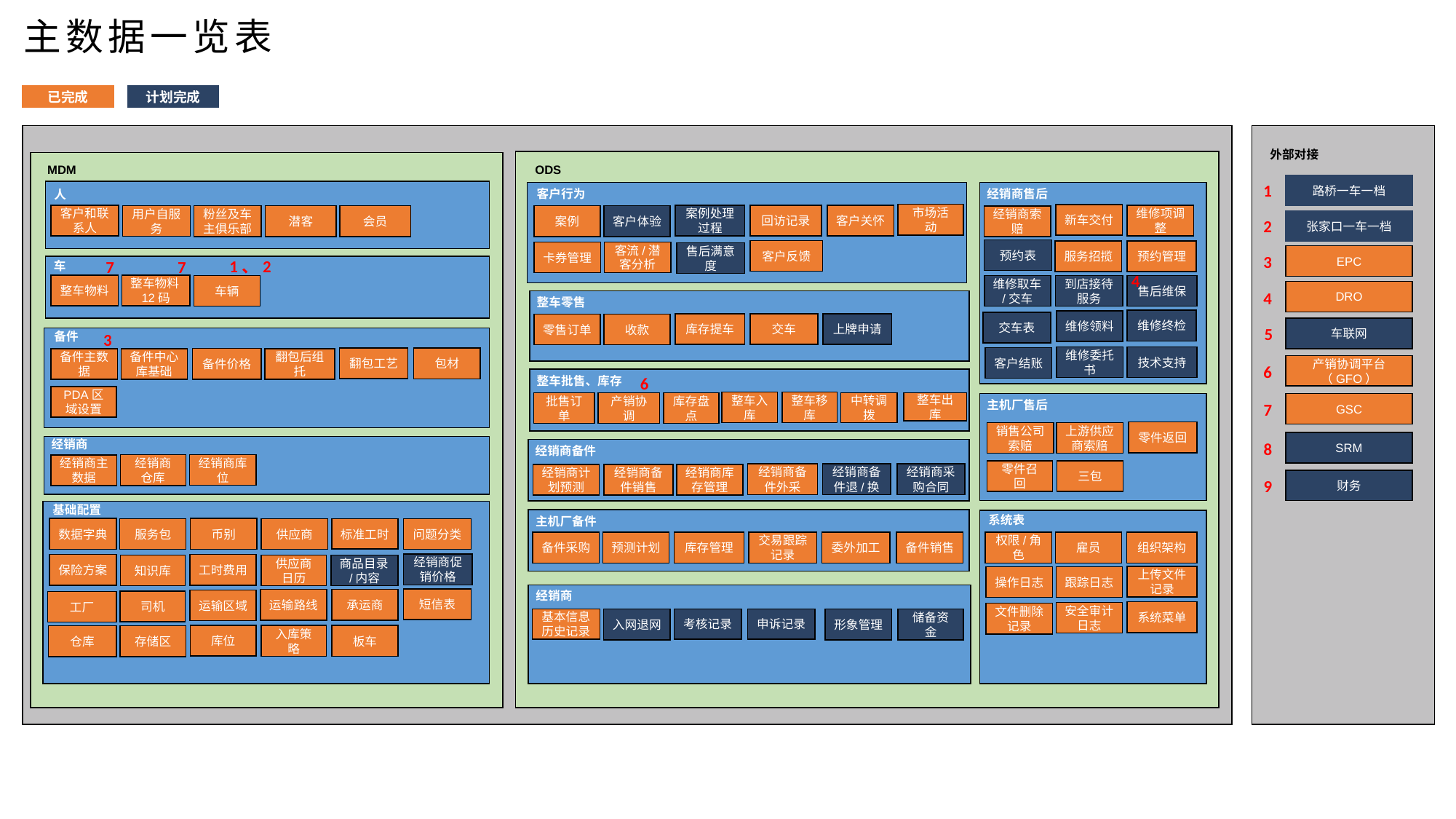

主数据一览表

已完成
计划完成

外部对接
售中

MDM
ODS
1
路桥一车一档
客户行为
经销商售后
人

市场活动
新车交付
客户和联系人
案例处理过程
回访记录
客户关怀
维修项调整
用户自服务
粉丝及车主俱乐部
潜客
会员
案例
客户体验
经销商索赔
2
张家口一车一档
预约表
客户反馈
预约管理
服务招揽
卡券管理
客流/潜客分析
售后满意度
EPC
3
1、2
7
车
7

4
整车物料
整车物料12码
车辆
维修取车/交车
到店接待服务
售后维保
DRO
4
整车零售

维修终检
维修领料
交车表
库存提车
交车
上牌申请
零售订单
收款
车联网
5
备件
3

维修委托书
技术支持
客户结账
翻包工艺
包材
备件价格
翻包后组托
备件主数据
备件中心库基础
产销协调平台（GFO）
6
整车批售、库存
6

PDA区域设置
主机厂售后
整车入库
整车移库
批售订单
库存盘点
产销协调
中转调拨
整车出库
GSC

7
零件返回
销售公司索赔
上游供应商索赔
经销商
SRM
8
经销商备件

经销商库位
经销商仓库
经销商主数据
零件召回
三包
经销商备件外采
经销商备件退/换
经销商采购合同
经销商备件销售
经销商库存管理
经销商计划预测
财务
9
基础配置

系统表
主机厂备件

数据字典
币别
服务包
供应商
标准工时
问题分类
备件采购
预测计划
库存管理
交易跟踪记录
委外加工
备件销售
权限/角色
雇员
组织架构
经销商促销价格
保险方案
工时费用
知识库
供应商日历
商品目录/内容
上传文件记录
操作日志
跟踪日志
经销商

短信表
运输路线
承运商
运输区域
司机
工厂
系统菜单
安全审计日志
文件删除记录
基本信息历史记录
入网退网
考核记录
申诉记录
形象管理
储备资金
库位
入库策略
板车
仓库
存储区